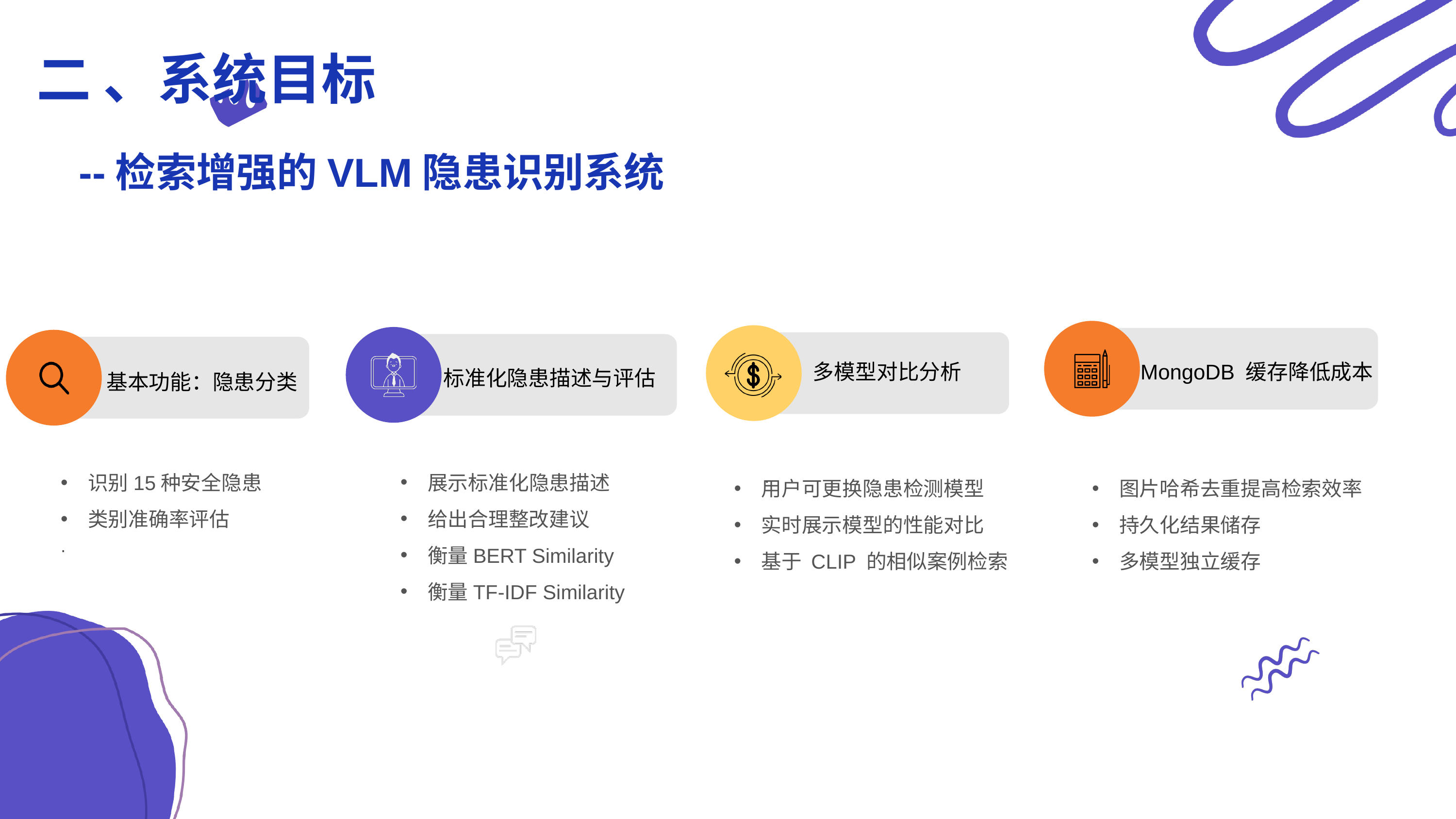

二 、系统目标

--检索增强的VLM隐患识别系统

多模型对比分析
MongoDB 缓存降低成本

标准化隐患描述与评估
基本功能：隐患分类
识别15种安全隐患
类别准确率评估
.
展示标准化隐患描述
给出合理整改建议
衡量BERT Similarity
衡量TF-IDF Similarity
.
用户可更换隐患检测模型
实时展示模型的性能对比
基于 CLIP 的相似案例检索
图片哈希去重提高检索效率
持久化结果储存
多模型独立缓存